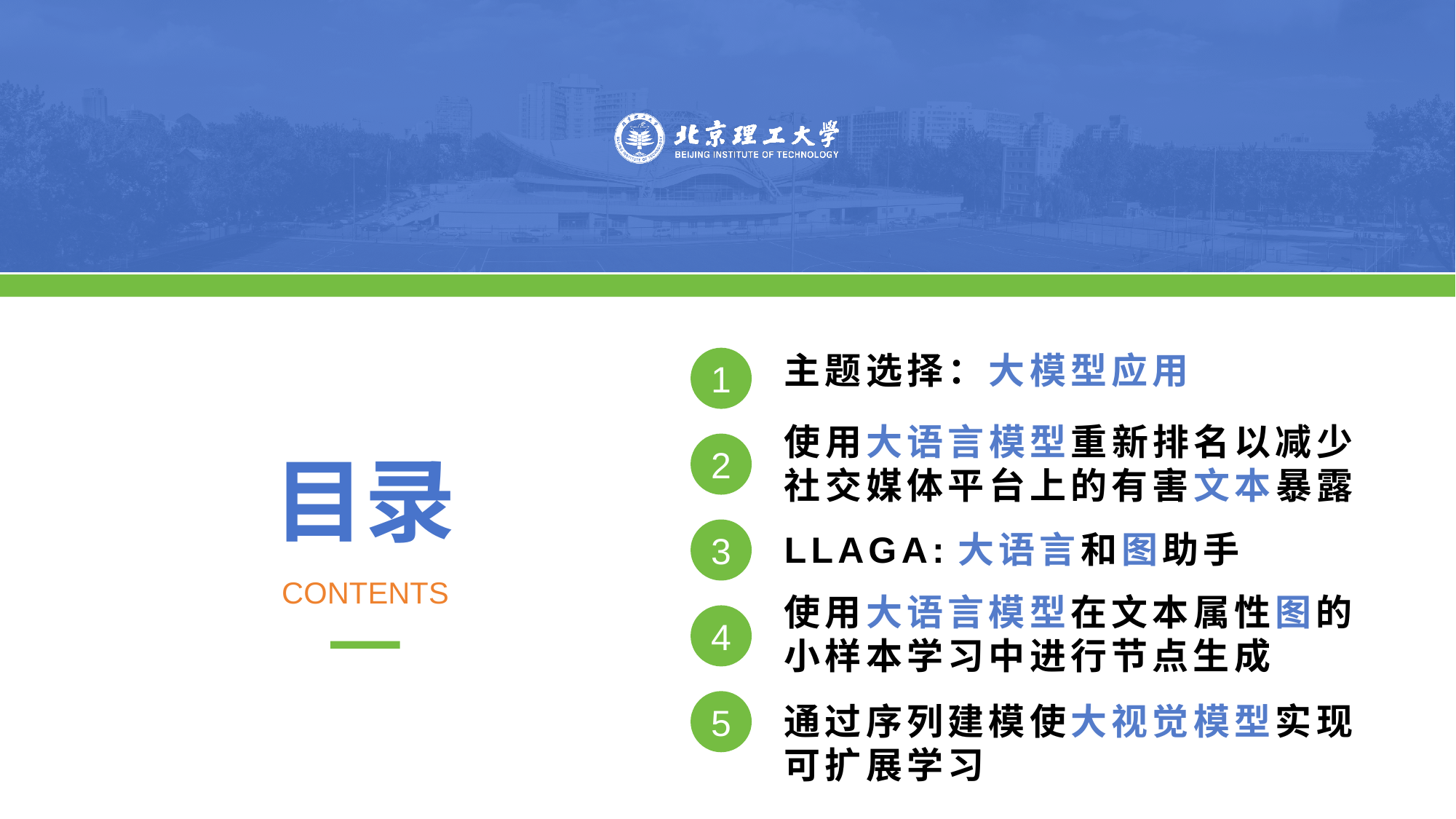

主题选择：大模型应用
1
使用大语言模型重新排名以减少社交媒体平台上的有害文本暴露
2
目录
3
LLAGA:大语言和图助手

CONTENTS
使用大语言模型在文本属性图的小样本学习中进行节点生成
4

5
通过序列建模使大视觉模型实现可扩展学习